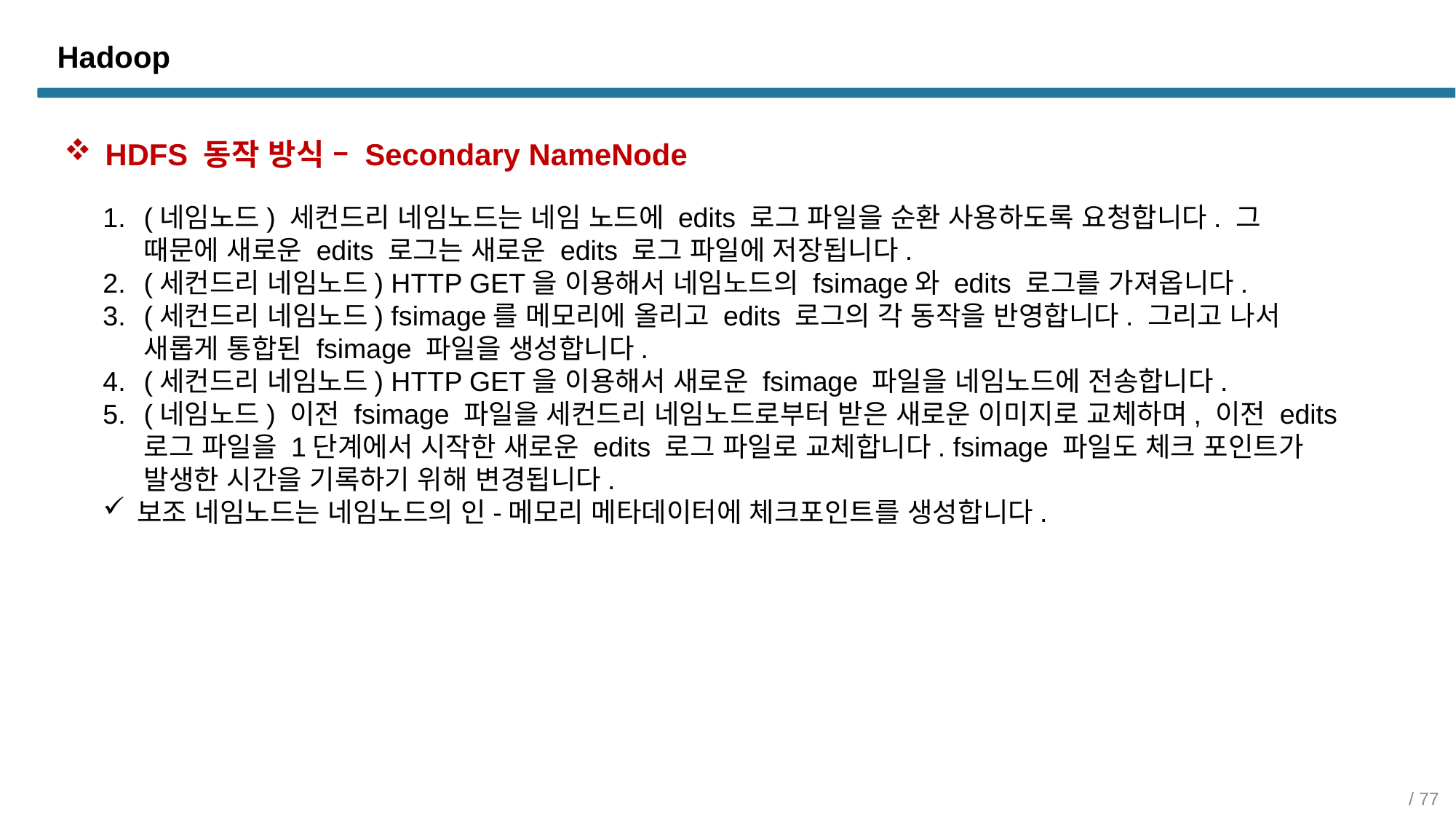

# Hadoop
HDFS 동작 방식 – Secondary NameNode
(네임노드) 세컨드리 네임노드는 네임 노드에 edits 로그 파일을 순환 사용하도록 요청합니다. 그 때문에 새로운 edits 로그는 새로운 edits 로그 파일에 저장됩니다.
(세컨드리 네임노드) HTTP GET을 이용해서 네임노드의 fsimage와 edits 로그를 가져옵니다.
(세컨드리 네임노드) fsimage를 메모리에 올리고 edits 로그의 각 동작을 반영합니다. 그리고 나서 새롭게 통합된 fsimage 파일을 생성합니다.
(세컨드리 네임노드) HTTP GET을 이용해서 새로운 fsimage 파일을 네임노드에 전송합니다.
(네임노드) 이전 fsimage 파일을 세컨드리 네임노드로부터 받은 새로운 이미지로 교체하며, 이전 edits 로그 파일을 1단계에서 시작한 새로운 edits 로그 파일로 교체합니다. fsimage 파일도 체크 포인트가 발생한 시간을 기록하기 위해 변경됩니다.
보조 네임노드는 네임노드의 인-메모리 메타데이터에 체크포인트를 생성합니다.
/ 77